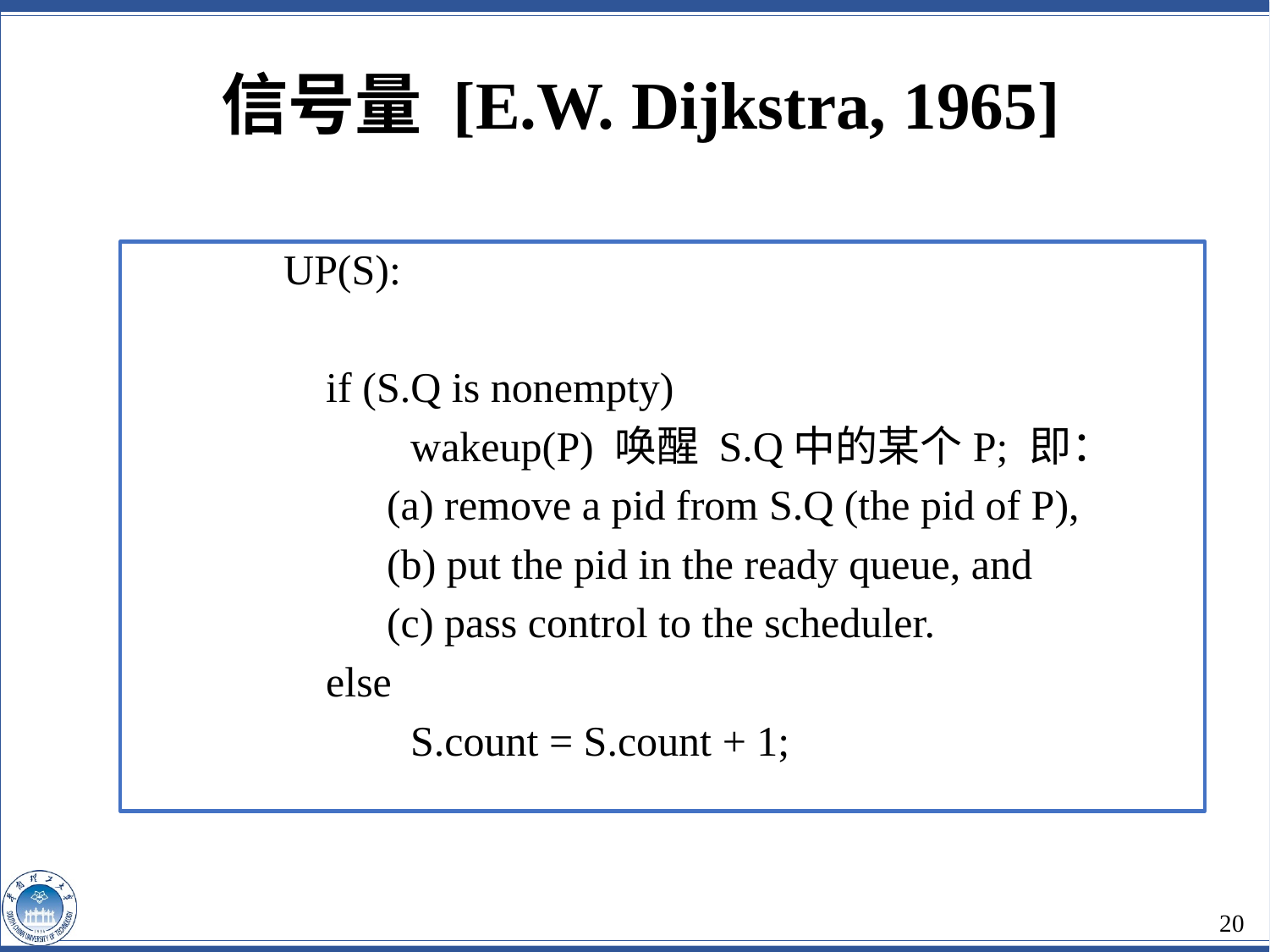

信号量 [E.W. Dijkstra, 1965]
		UP(S):

		    if (S.Q is nonempty)
			wakeup(P) 唤醒 S.Q中的某个P; 即：
                        (a) remove a pid from S.Q (the pid of P),
                        (b) put the pid in the ready queue, and
                        (c) pass control to the scheduler.
		    else
			S.count = S.count + 1;
20